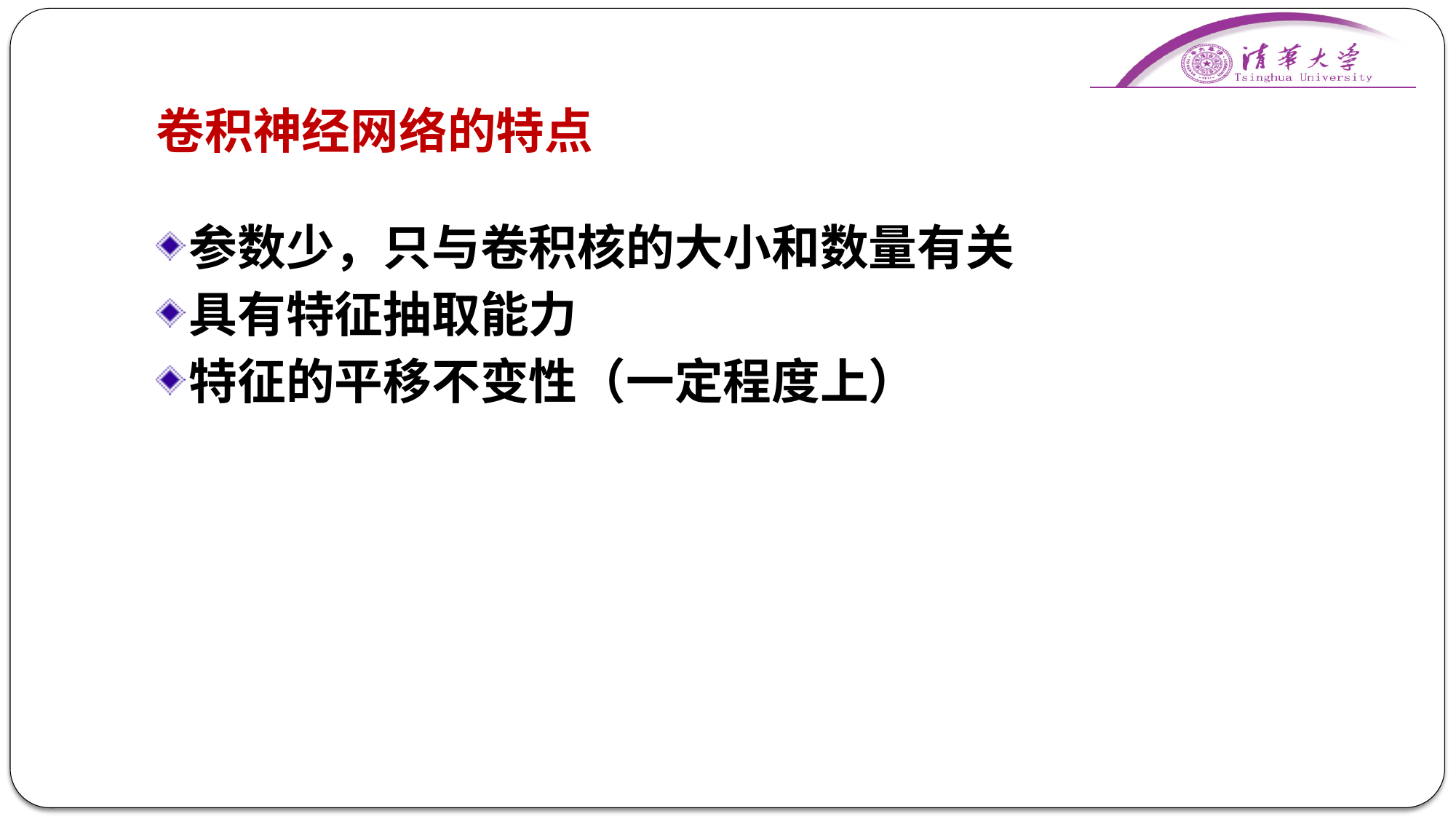

# 卷积神经网络的特点
参数少，只与卷积核的大小和数量有关
具有特征抽取能力
特征的平移不变性（一定程度上）